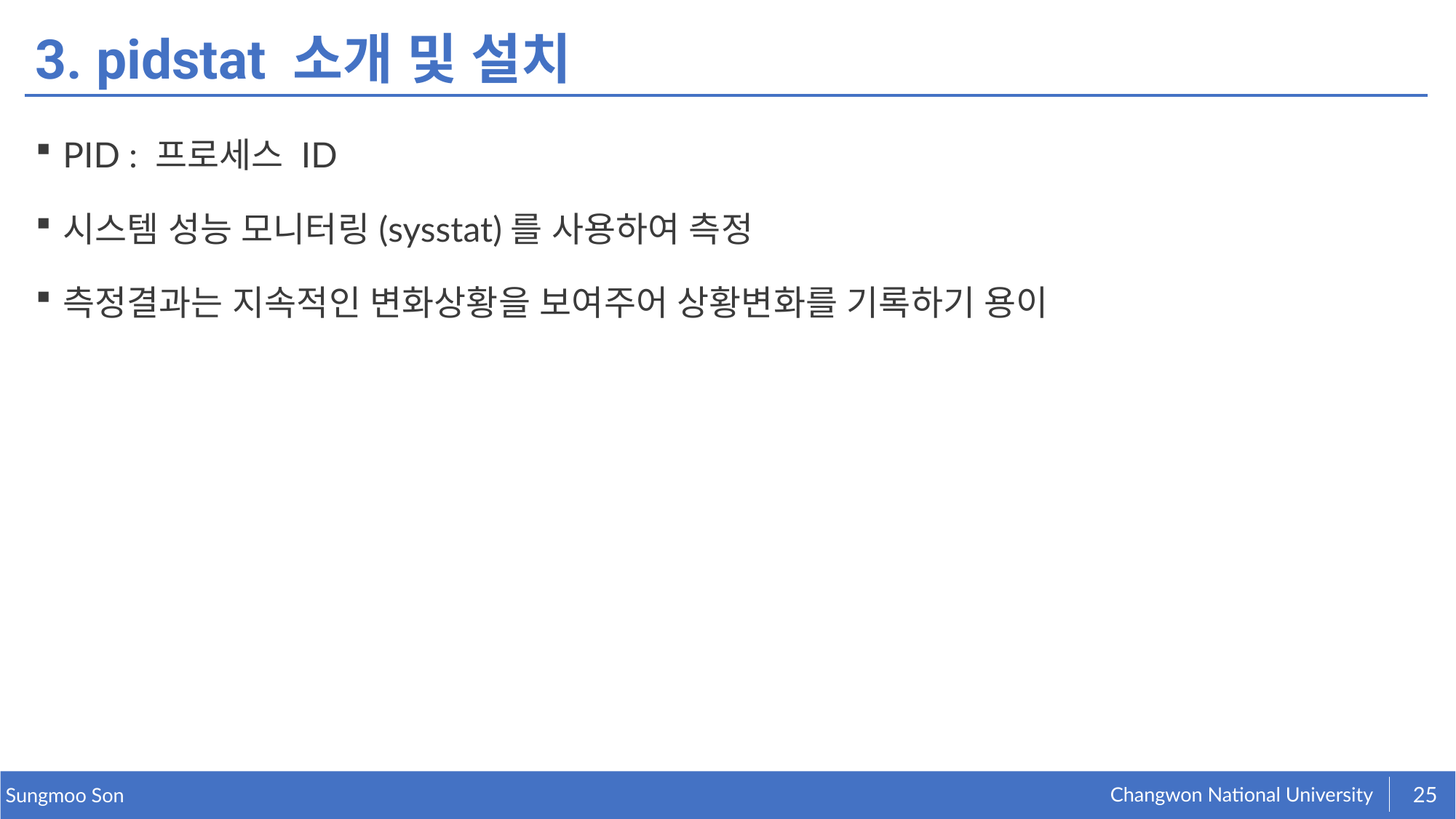

# 3. pidstat 소개 및 설치
PID : 프로세스 ID
시스템 성능 모니터링(sysstat)를 사용하여 측정
측정결과는 지속적인 변화상황을 보여주어 상황변화를 기록하기 용이
25